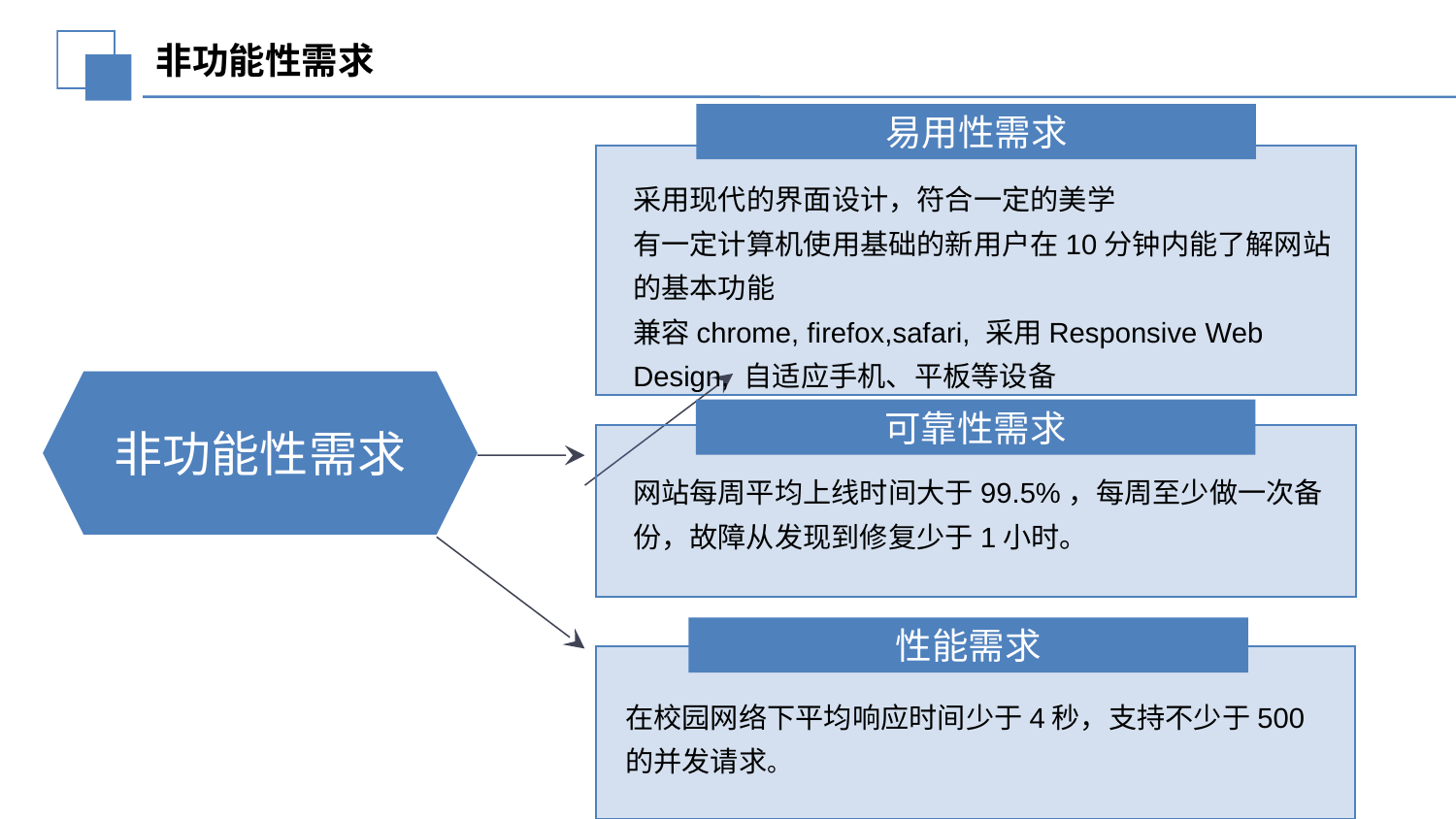

延迟符
非功能性需求
易用性需求

采用现代的界面设计，符合一定的美学
有一定计算机使用基础的新用户在10分钟内能了解网站的基本功能
兼容chrome, firefox,safari, 采用Responsive Web Design, 自适应手机、平板等设备

非功能性需求

可靠性需求

网站每周平均上线时间大于99.5%，每周至少做一次备份，故障从发现到修复少于1小时。

性能需求

在校园网络下平均响应时间少于4秒，支持不少于500的并发请求。